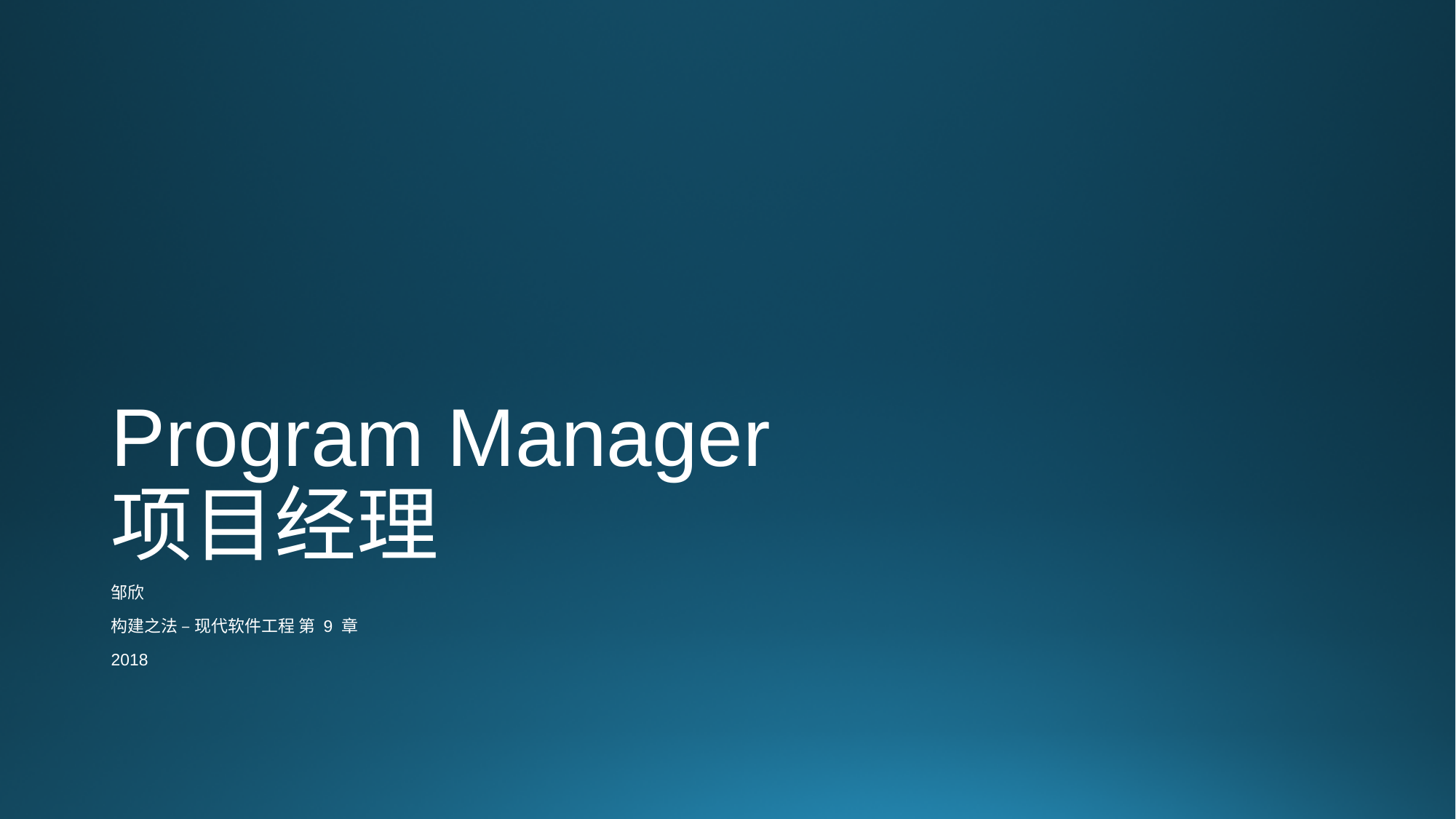

# Program Manager 项目经理
邹欣
构建之法 – 现代软件工程 第 9 章
2018